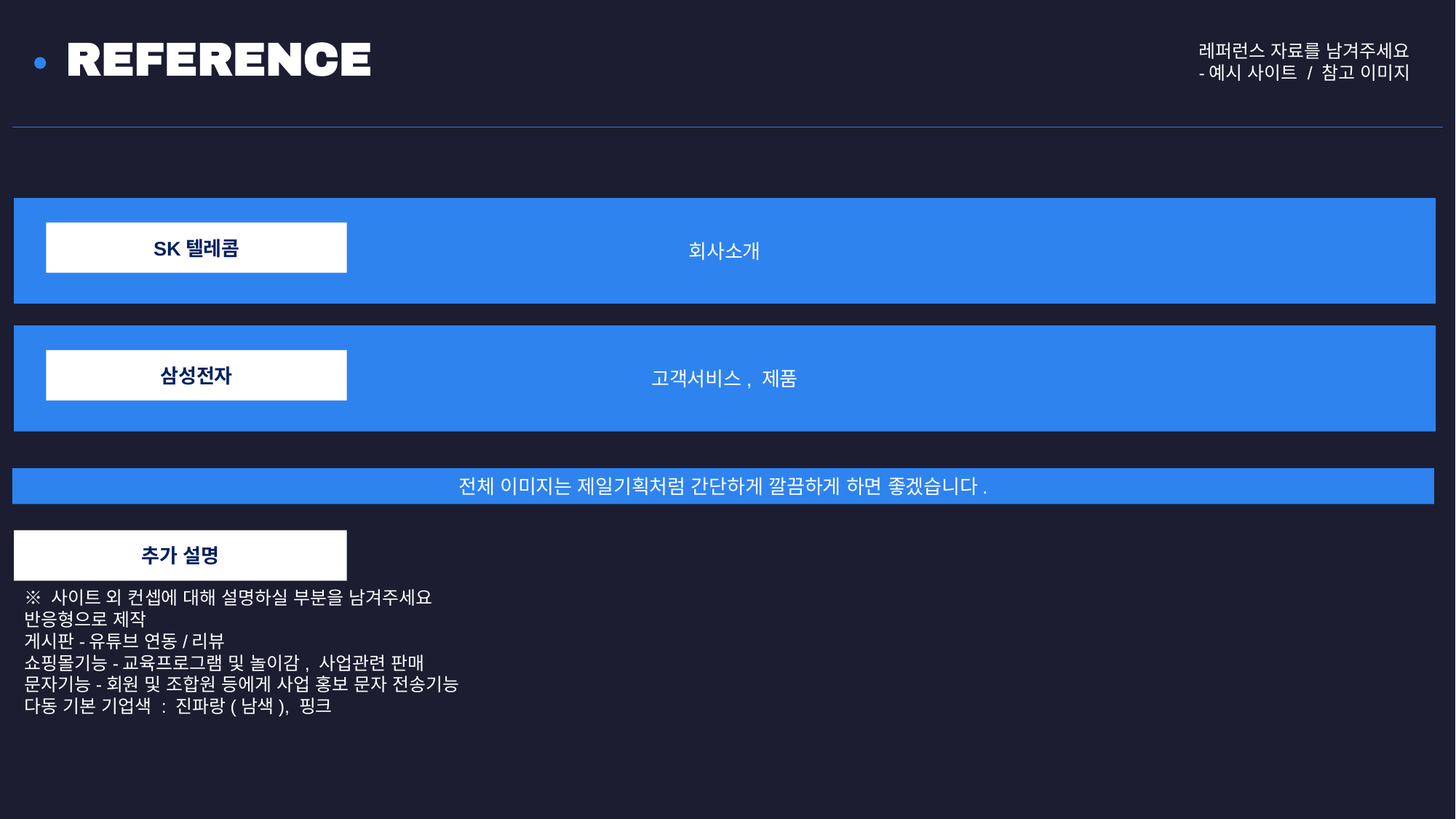

REFERENCE
레퍼런스 자료를 남겨주세요
-예시 사이트 / 참고 이미지

회사소개
SK텔레콤
고객서비스, 제품
삼성전자
전체 이미지는 제일기획처럼 간단하게 깔끔하게 하면 좋겠습니다.
추가 설명
※ 사이트 외 컨셉에 대해 설명하실 부분을 남겨주세요
반응형으로 제작
게시판-유튜브 연동/리뷰
쇼핑몰기능-교육프로그램 및 놀이감, 사업관련 판매
문자기능-회원 및 조합원 등에게 사업 홍보 문자 전송기능
다동 기본 기업색 : 진파랑(남색), 핑크